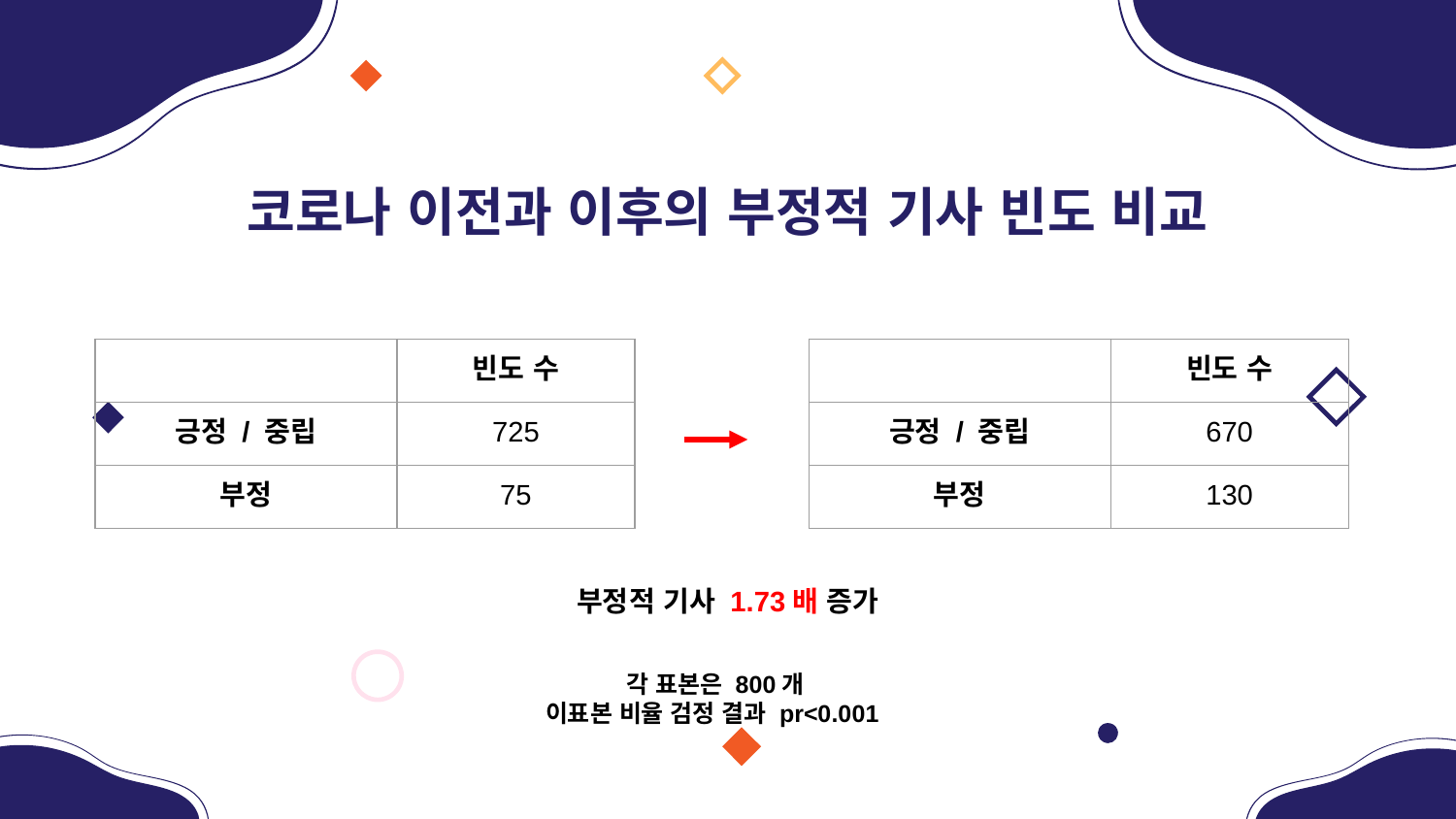

코로나 이전과 이후의 부정적 기사 빈도 비교
|  | 빈도 수 |
| --- | --- |
| 긍정 / 중립 | 725 |
| 부정 | 75 |
|  | 빈도 수 |
| --- | --- |
| 긍정 / 중립 | 670 |
| 부정 | 130 |
부정적 기사 1.73배 증가
각 표본은 800개
이표본 비율 검정 결과 pr<0.001